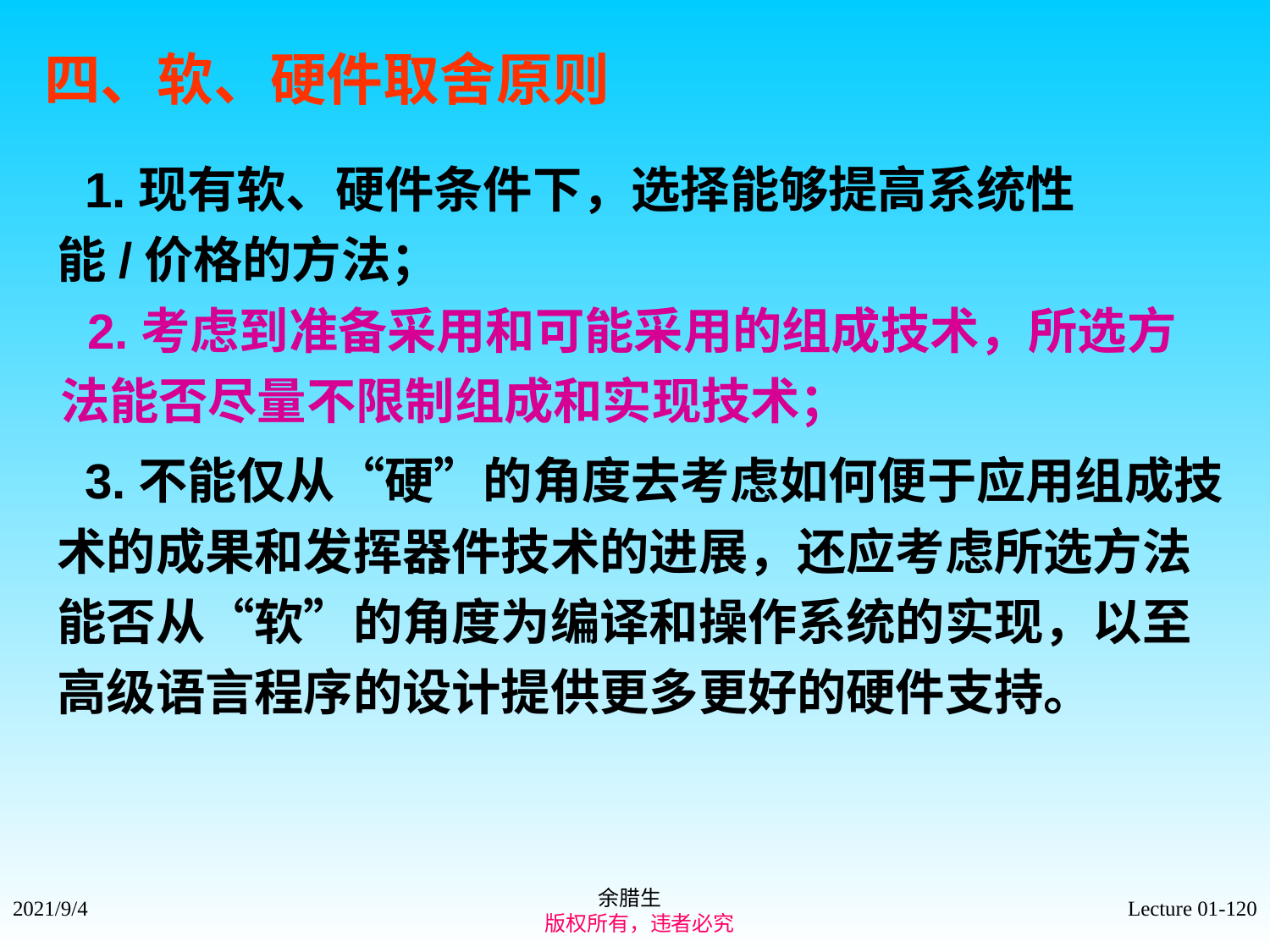

四、软、硬件取舍原则
  1.现有软、硬件条件下，选择能够提高系统性能/价格的方法；
  2.考虑到准备采用和可能采用的组成技术，所选方法能否尽量不限制组成和实现技术；
  3.不能仅从“硬”的角度去考虑如何便于应用组成技术的成果和发挥器件技术的进展，还应考虑所选方法能否从“软”的角度为编译和操作系统的实现，以至高级语言程序的设计提供更多更好的硬件支持。
余腊生
 版权所有，违者必究
2021/9/4
Lecture 01-120